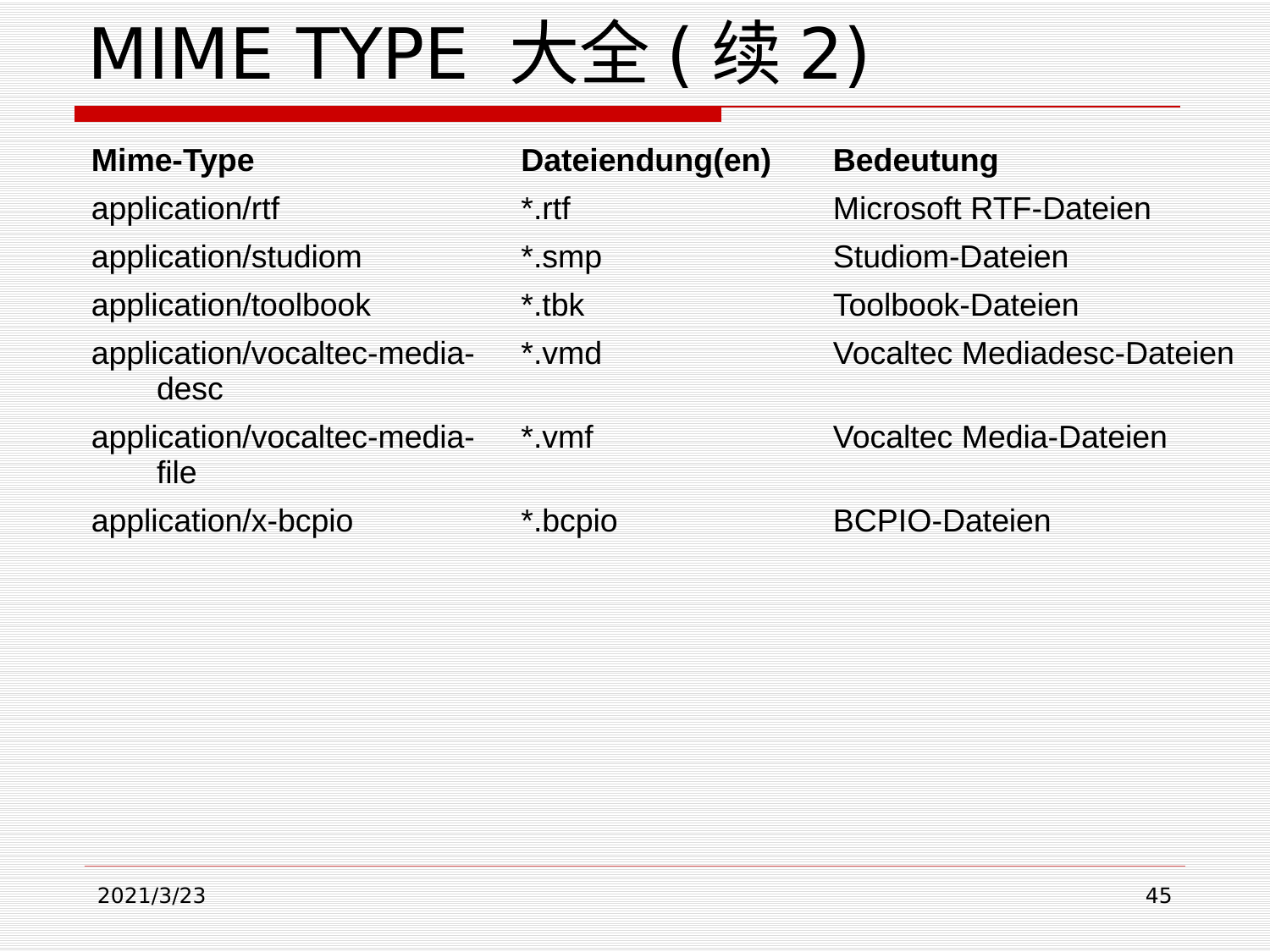

# MIME TYPE 大全(续2)
| Mime-Type | Dateiendung(en) | Bedeutung |
| --- | --- | --- |
| application/rtf | \*.rtf | Microsoft RTF-Dateien |
| application/studiom | \*.smp | Studiom-Dateien |
| application/toolbook | \*.tbk | Toolbook-Dateien |
| application/vocaltec-media-desc | \*.vmd | Vocaltec Mediadesc-Dateien |
| application/vocaltec-media-file | \*.vmf | Vocaltec Media-Dateien |
| application/x-bcpio | \*.bcpio | BCPIO-Dateien |
2021/3/23
45